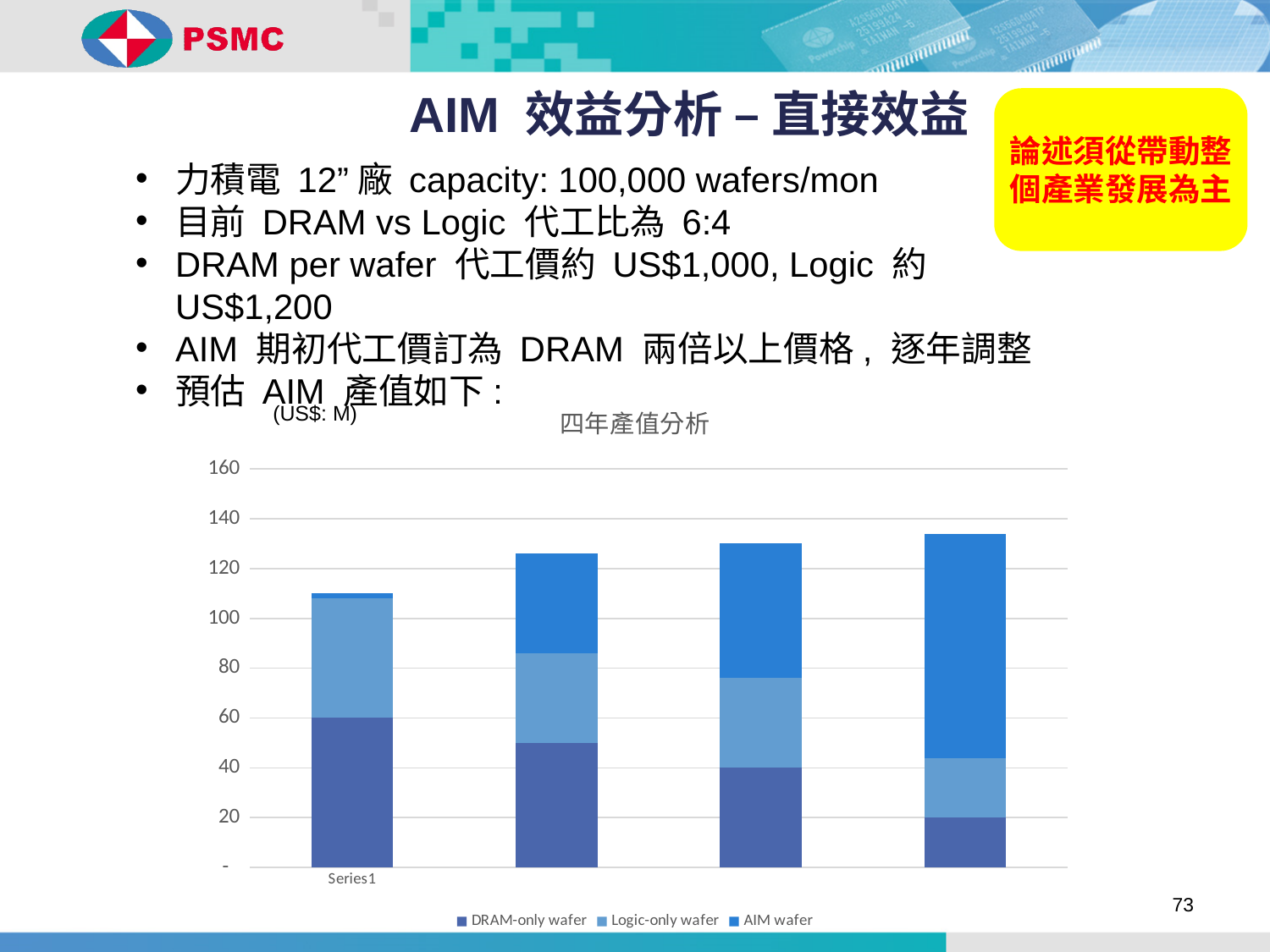

# AIM 效益分析 – 直接效益
論述須從帶動整個產業發展為主
力積電 12”廠 capacity: 100,000 wafers/mon
目前 DRAM vs Logic 代工比為 6:4
DRAM per wafer 代工價約 US$1,000, Logic 約 US$1,200
AIM 期初代工價訂為 DRAM 兩倍以上價格, 逐年調整
預估 AIM 產值如下:

### Chart: 四年產值分析

| Category | DRAM-only wafer | Logic-only wafer | AIM wafer |
|---|---|---|---|
|  | 60.0 | 48.0 | 2.0 |
|  | 50.0 | 36.0 | 40.0 |
|  | 40.0 | 36.0 | 54.0 |
(US$: M)
73